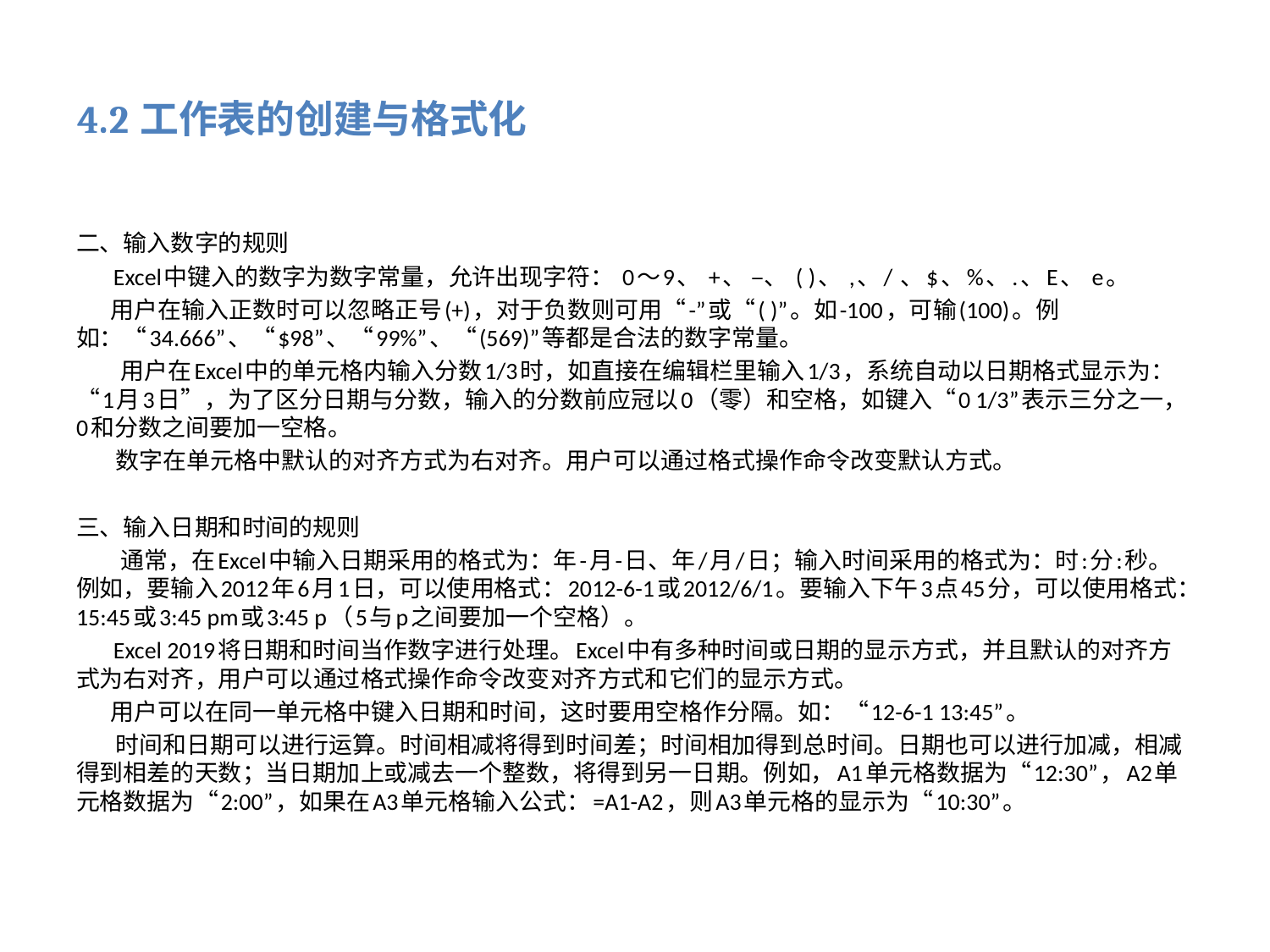

# 4.2工作表的创建与格式化
二、输入数字的规则
       Excel中键入的数字为数字常量，允许出现字符： 0～9、 +、 –、 ( )、 ,、/ 、$、%、.、E、 e。
      用户在输入正数时可以忽略正号(+)，对于负数则可用“-”或“( )”。如-100，可输(100)。例如：“34.666”、“$98”、“99%”、“(569)”等都是合法的数字常量。
        用户在Excel中的单元格内输入分数1/3时，如直接在编辑栏里输入1/3，系统自动以日期格式显示为：“1月3日”，为了区分日期与分数，输入的分数前应冠以0（零）和空格，如键入“0 1/3”表示三分之一，0和分数之间要加一空格。
       数字在单元格中默认的对齐方式为右对齐。用户可以通过格式操作命令改变默认方式。

三、输入日期和时间的规则
        通常，在Excel中输入日期采用的格式为：年-月-日、年/月/日；输入时间采用的格式为：时:分:秒。例如，要输入2012年6月1日，可以使用格式：2012-6-1或2012/6/1。要输入下午3点45分，可以使用格式：15:45或3:45 pm或3:45 p（5与p之间要加一个空格）。
       Excel 2019将日期和时间当作数字进行处理。Excel中有多种时间或日期的显示方式，并且默认的对齐方式为右对齐，用户可以通过格式操作命令改变对齐方式和它们的显示方式。
      用户可以在同一单元格中键入日期和时间，这时要用空格作分隔。如：“12-6-1 13:45”。
       时间和日期可以进行运算。时间相减将得到时间差；时间相加得到总时间。日期也可以进行加减，相减得到相差的天数；当日期加上或减去一个整数，将得到另一日期。例如，A1单元格数据为“12:30”，A2单元格数据为“2:00”，如果在A3单元格输入公式：=A1-A2，则A3单元格的显示为“10:30”。